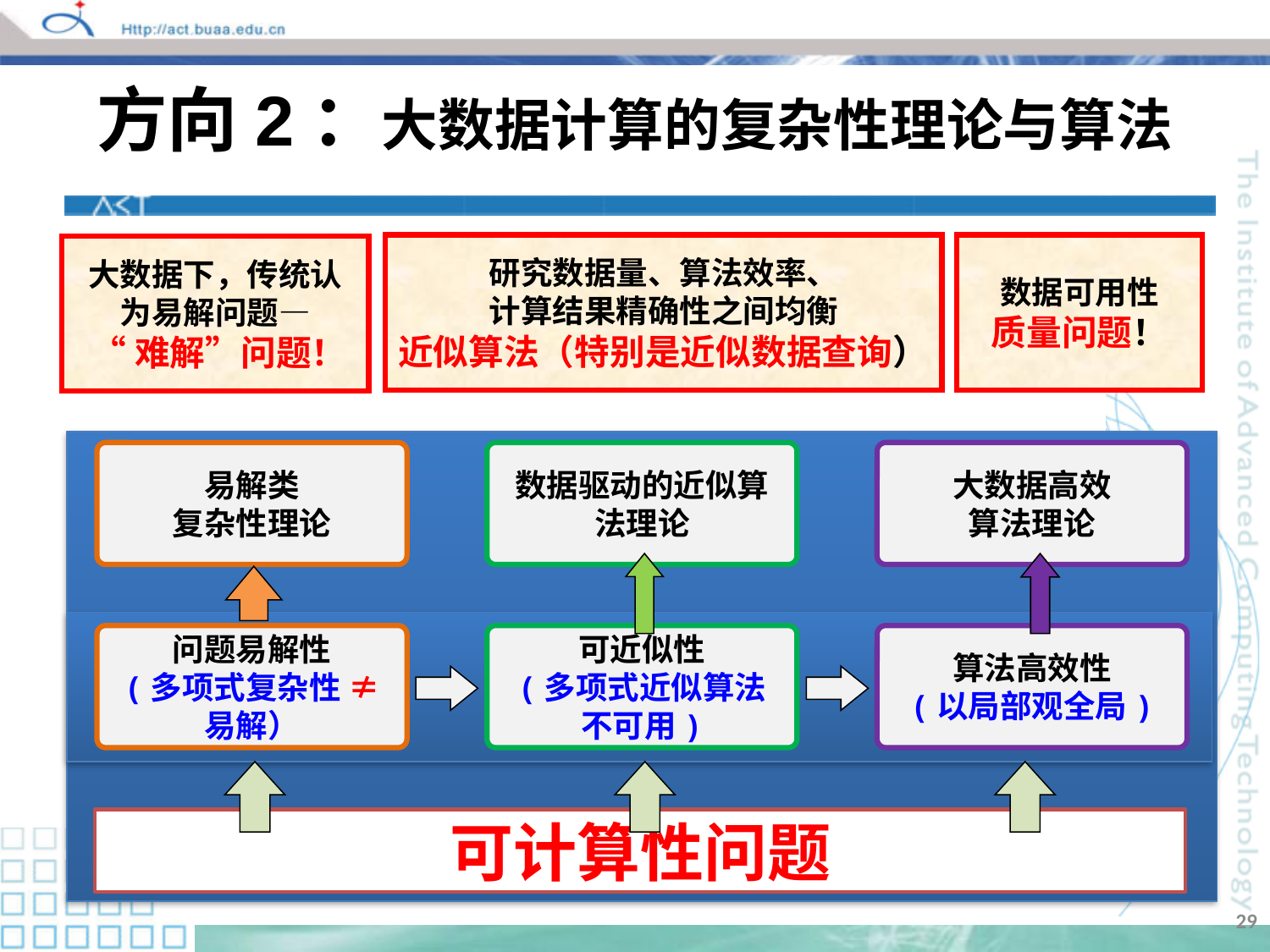

# 方向2：大数据计算的复杂性理论与算法
研究数据量、算法效率、
计算结果精确性之间均衡
近似算法（特别是近似数据查询）
数据可用性
质量问题！
大数据下，传统认为易解问题—
 “难解”问题！

易解类
复杂性理论
数据驱动的近似算法理论
大数据高效
算法理论

问题易解性
(多项式复杂性 ≠易解）
可近似性
(多项式近似算法不可用)
算法高效性
(以局部观全局)

可计算性问题
29